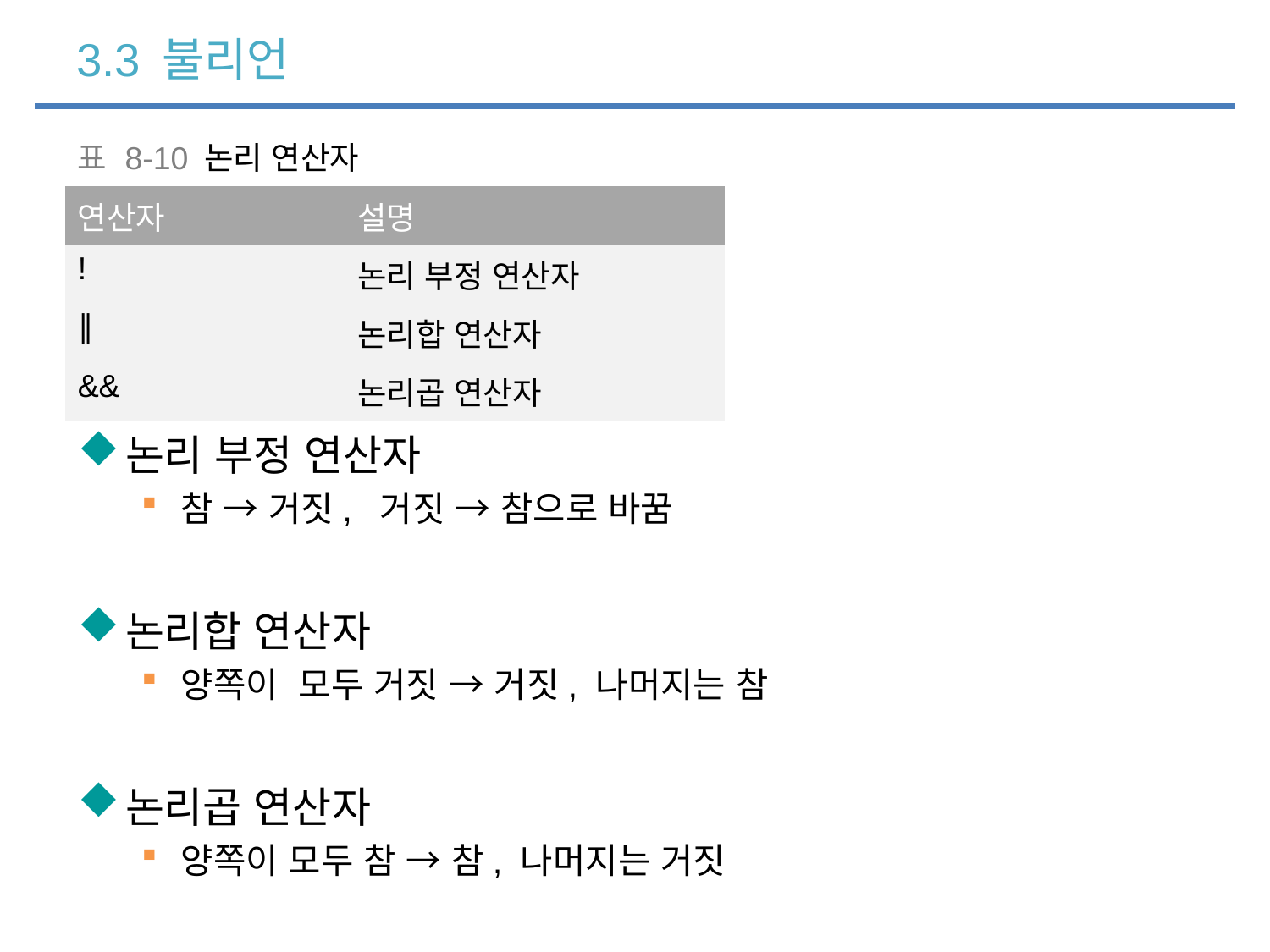

# 3.3 불리언

논리 부정 연산자
참 → 거짓,  거짓 → 참으로 바꿈

논리합 연산자
양쪽이  모두 거짓 → 거짓, 나머지는 참

논리곱 연산자
양쪽이 모두 참 → 참, 나머지는 거짓

| 표 8-10 논리 연산자 |
| --- |
| 연산자 | 설명 |
| --- | --- |
| ! | 논리 부정 연산자 |
| ∥ | 논리합 연산자 |
| && | 논리곱 연산자 |